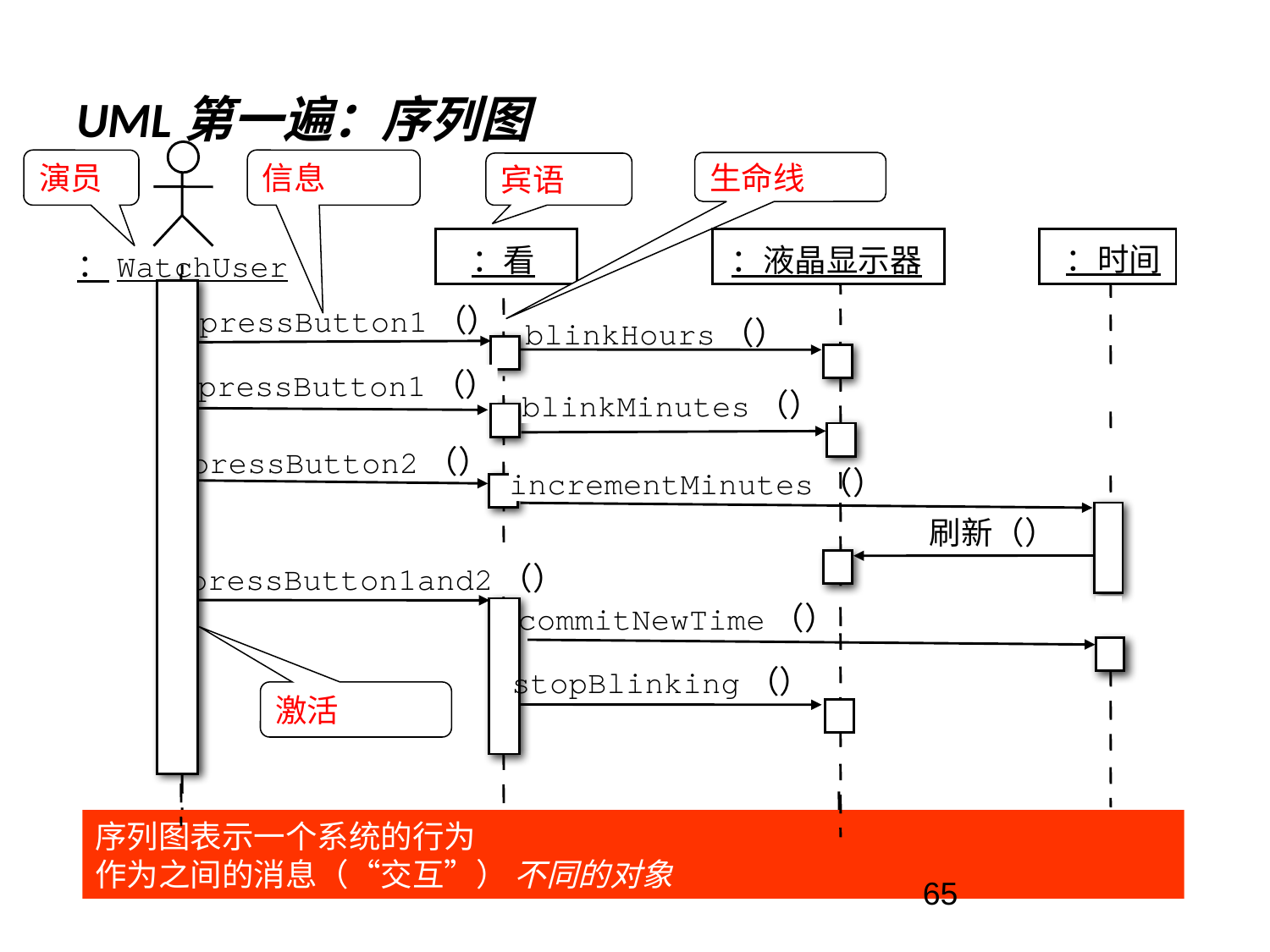

# UML第一遍：序列图

 ：看
：WatchUser

演员
信息
生命线
宾语

：液晶显示器

：时间

pressButton1（）

blinkHours（）

pressButton1（）
blinkMinutes（）

pressButton2（）
incrementMinutes（）

刷新（）

pressButton1and2（）

commitNewTime（）

stopBlinking（）

激活

序列图表示一个系统的行为
作为之间的消息（“交互”） 不同的对象

65